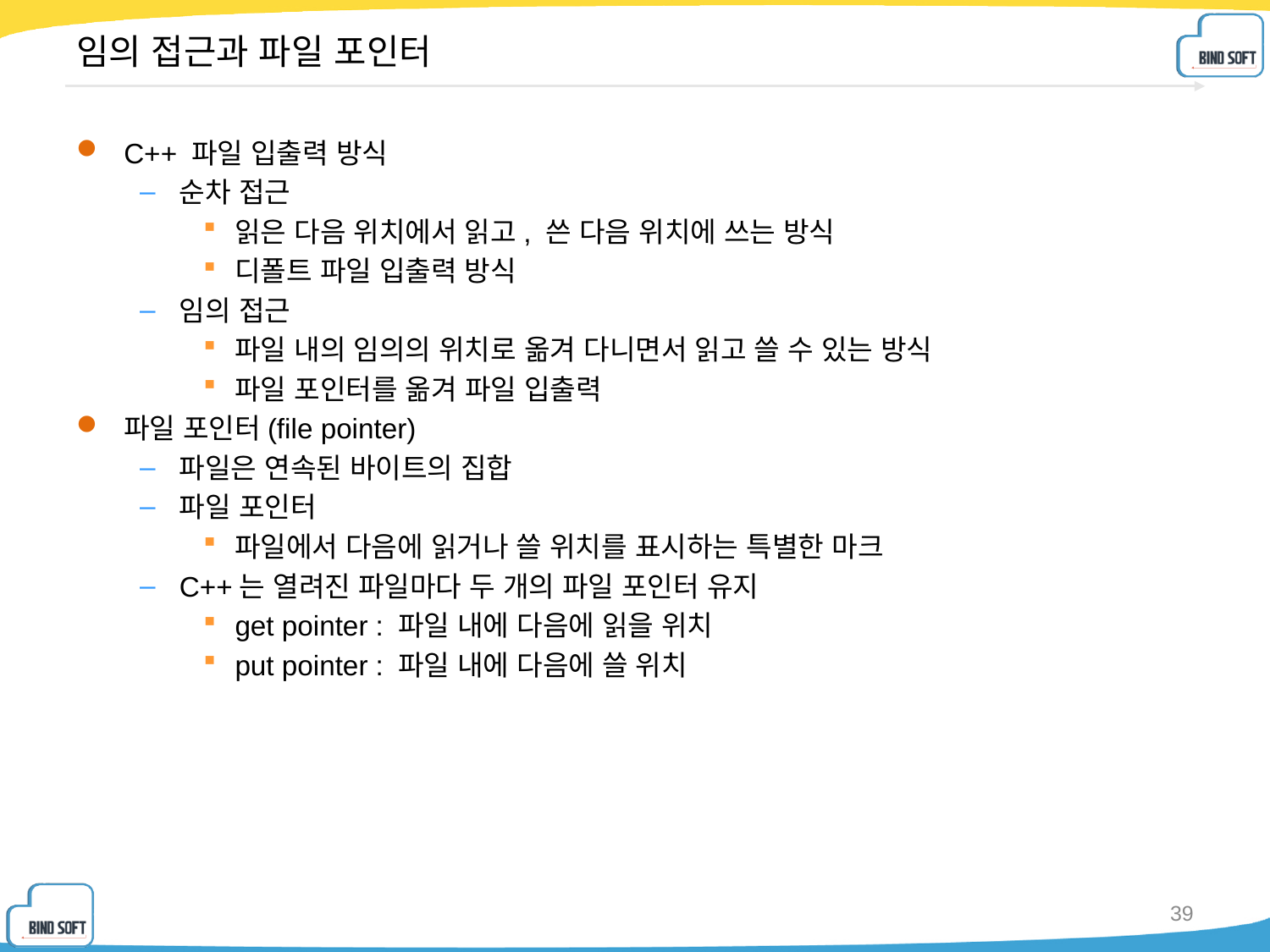

# 임의 접근과 파일 포인터
C++ 파일 입출력 방식
순차 접근
읽은 다음 위치에서 읽고, 쓴 다음 위치에 쓰는 방식
디폴트 파일 입출력 방식
임의 접근
파일 내의 임의의 위치로 옮겨 다니면서 읽고 쓸 수 있는 방식
파일 포인터를 옮겨 파일 입출력
파일 포인터(file pointer)
파일은 연속된 바이트의 집합
파일 포인터
파일에서 다음에 읽거나 쓸 위치를 표시하는 특별한 마크
C++는 열려진 파일마다 두 개의 파일 포인터 유지
get pointer : 파일 내에 다음에 읽을 위치
put pointer : 파일 내에 다음에 쓸 위치

39